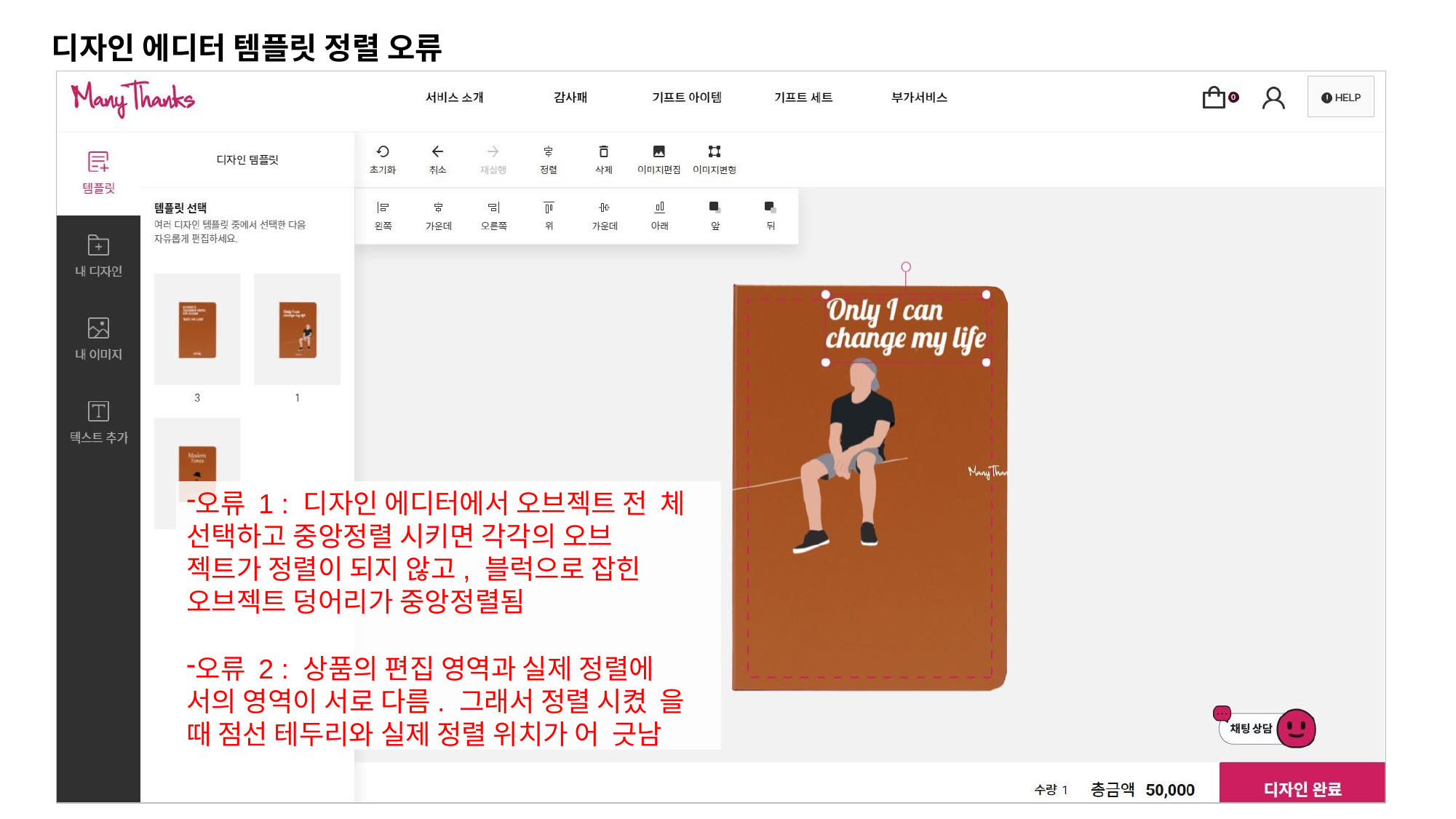

# 디자인 에디터 템플릿 정렬 오류

오류 1 : 디자인 에디터에서 오브젝트 전  체 선택하고 중앙정렬 시키면 각각의 오브  젝트가 정렬이 되지 않고, 블럭으로 잡힌  오브젝트 덩어리가 중앙정렬됨

오류 2 : 상품의 편집 영역과 실제 정렬에  서의 영역이 서로 다름. 그래서 정렬 시켰  을 때 점선 테두리와 실제 정렬 위치가 어  긋남